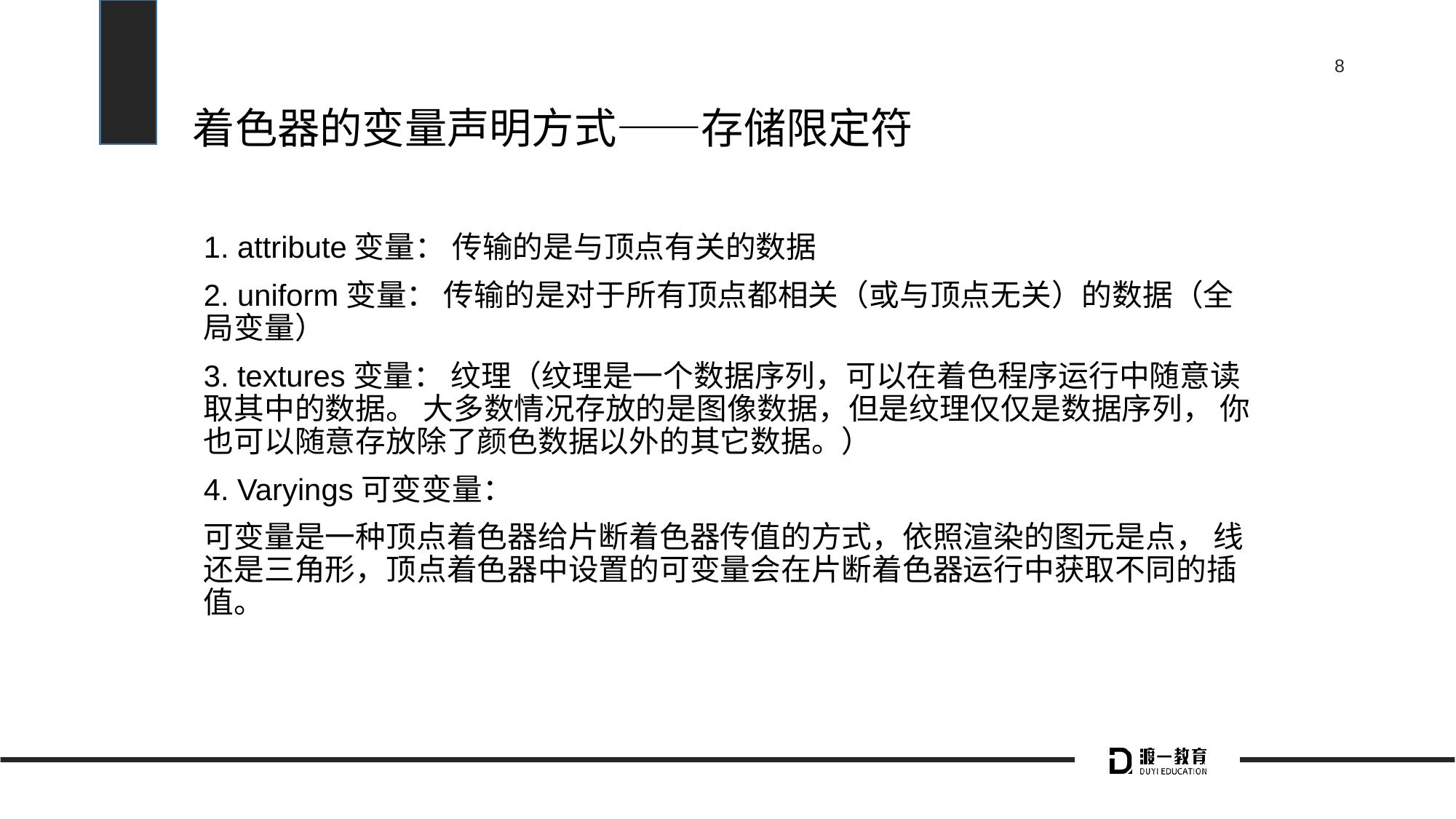

# 着色器的变量声明方式——存储限定符
1. attribute变量： 传输的是与顶点有关的数据
2. uniform变量： 传输的是对于所有顶点都相关（或与顶点无关）的数据（全局变量）
3. textures变量： 纹理（纹理是一个数据序列，可以在着色程序运行中随意读取其中的数据。 大多数情况存放的是图像数据，但是纹理仅仅是数据序列， 你也可以随意存放除了颜色数据以外的其它数据。）
4. Varyings可变变量：
可变量是一种顶点着色器给片断着色器传值的方式，依照渲染的图元是点， 线还是三角形，顶点着色器中设置的可变量会在片断着色器运行中获取不同的插值。